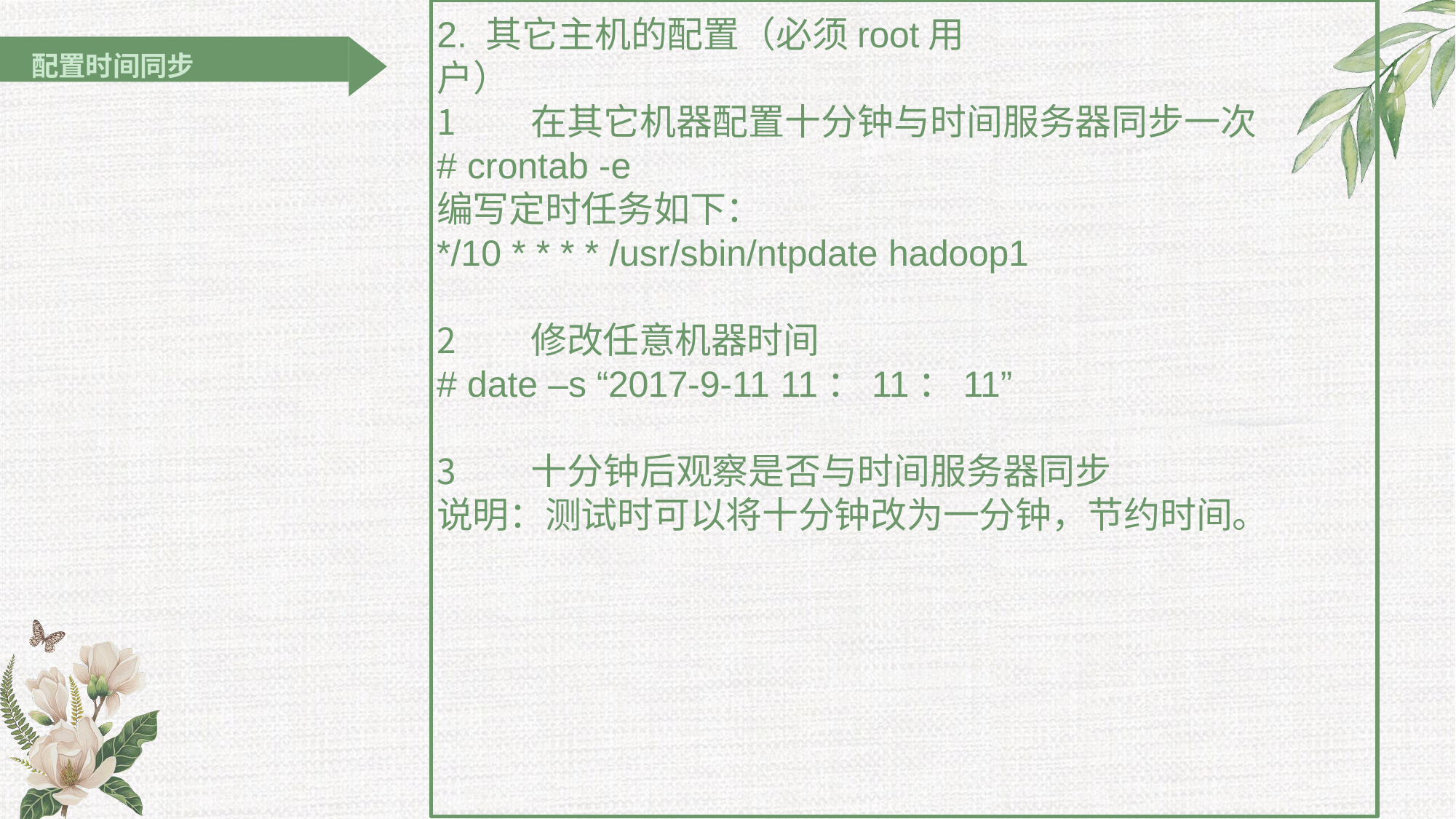

# 2. 其它主机的配置（必须root用户）
配置时间同步
在其它机器配置十分钟与时间服务器同步一次
# crontab -e
编写定时任务如下：
*/10 * * * * /usr/sbin/ntpdate hadoop1
修改任意机器时间
# date –s “2017-9-11 11：11：11”
十分钟后观察是否与时间服务器同步
说明：测试时可以将十分钟改为一分钟，节约时间。